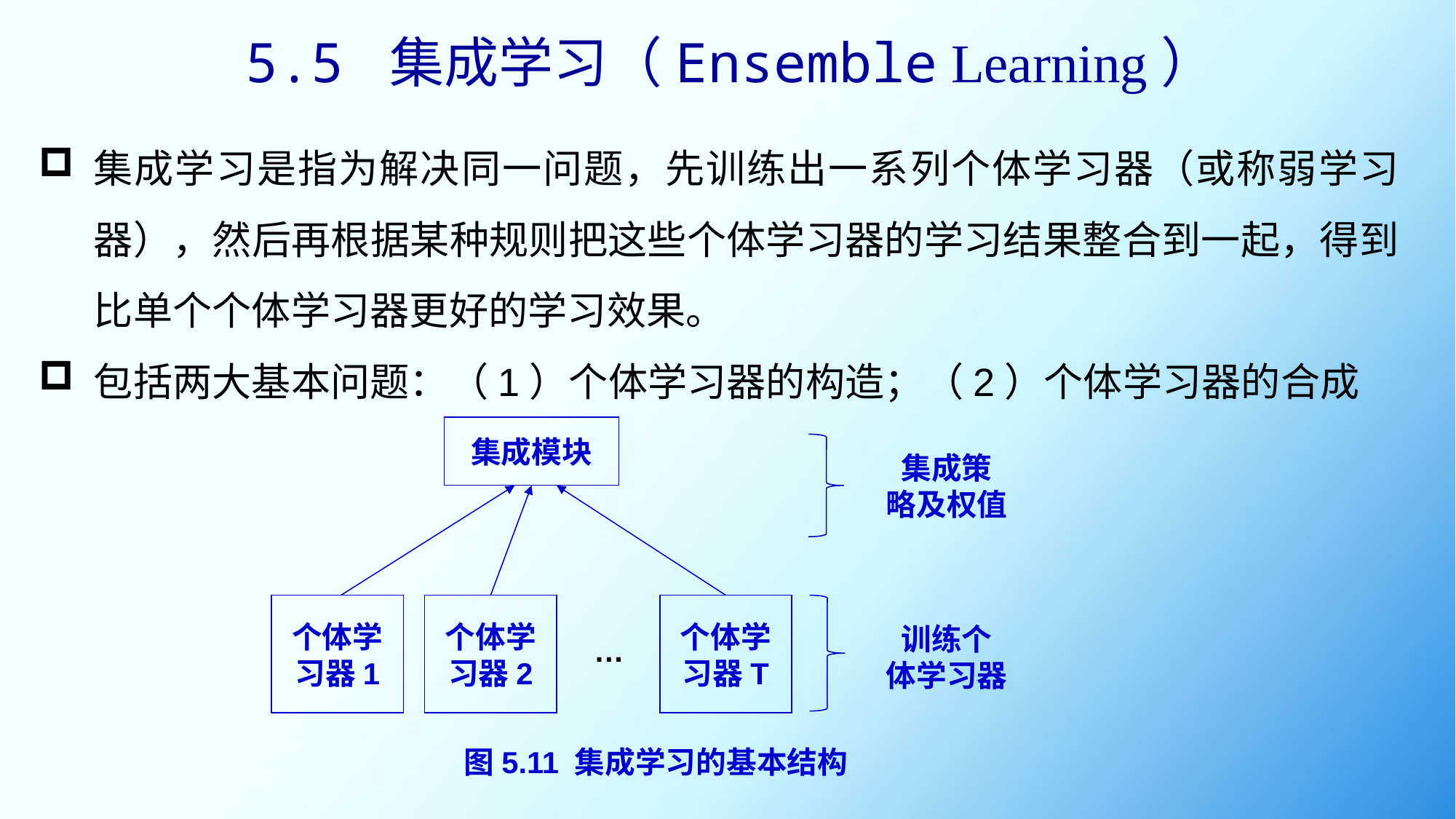

5.5 集成学习（Ensemble Learning）
集成学习是指为解决同一问题，先训练出一系列个体学习器（或称弱学习器），然后再根据某种规则把这些个体学习器的学习结果整合到一起，得到比单个个体学习器更好的学习效果。
包括两大基本问题：（1）个体学习器的构造；（2）个体学习器的合成
集成模块

集成策
略及权值
个体学
习器1
个体学
习器2
个体学
习器T

训练个
体学习器
…
图5.11 集成学习的基本结构